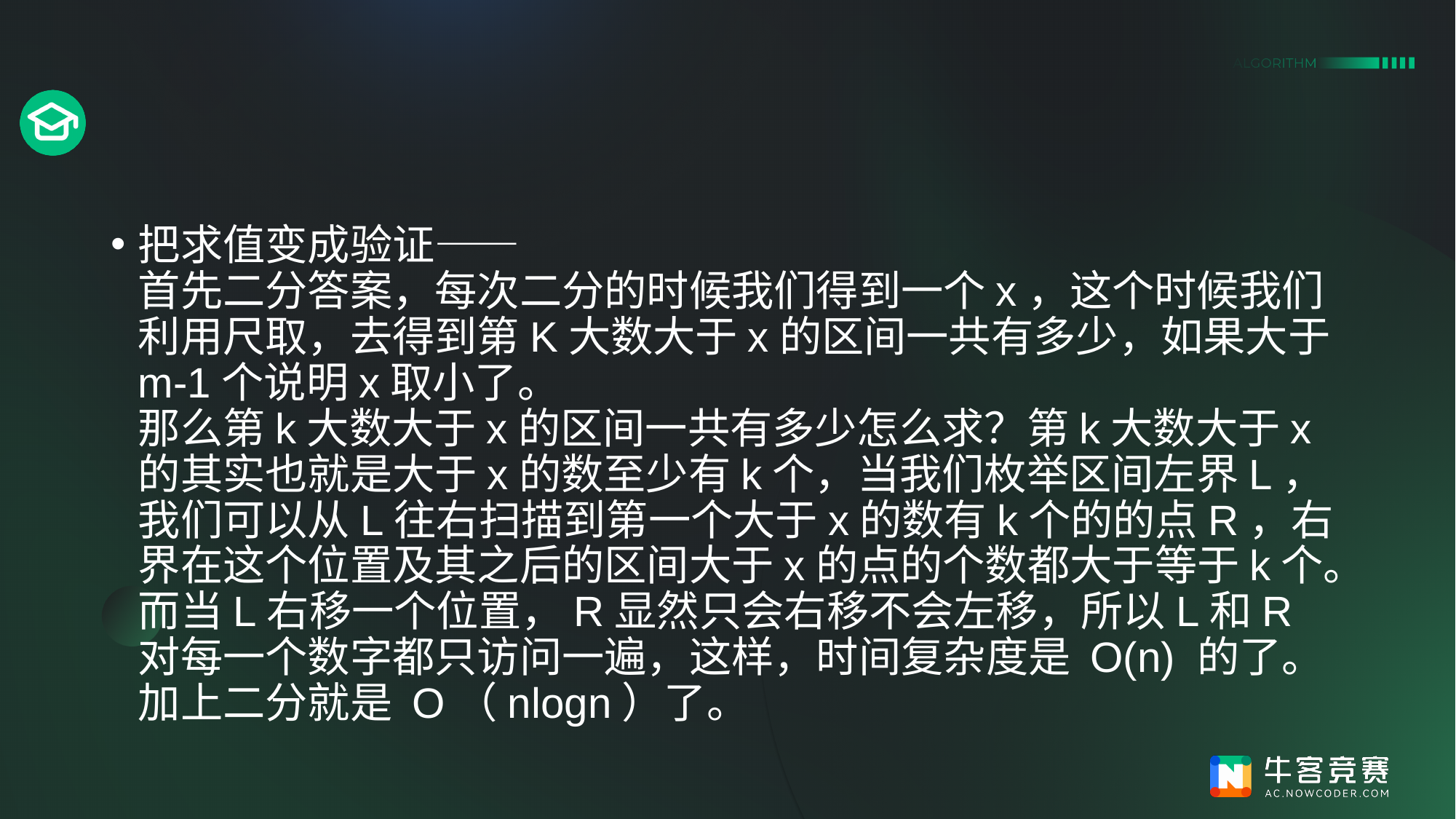

#
把求值变成验证——
首先二分答案，每次二分的时候我们得到一个x，这个时候我们利用尺取，去得到第K大数大于x的区间一共有多少，如果大于m-1个说明x取小了。
那么第k大数大于x的区间一共有多少怎么求？第k大数大于x的其实也就是大于x的数至少有k个，当我们枚举区间左界L，我们可以从L往右扫描到第一个大于x的数有k个的的点R，右界在这个位置及其之后的区间大于x的点的个数都大于等于k个。而当L右移一个位置，R显然只会右移不会左移，所以L和R对每一个数字都只访问一遍，这样，时间复杂度是 O(n) 的了。加上二分就是 O（nlogn）了。